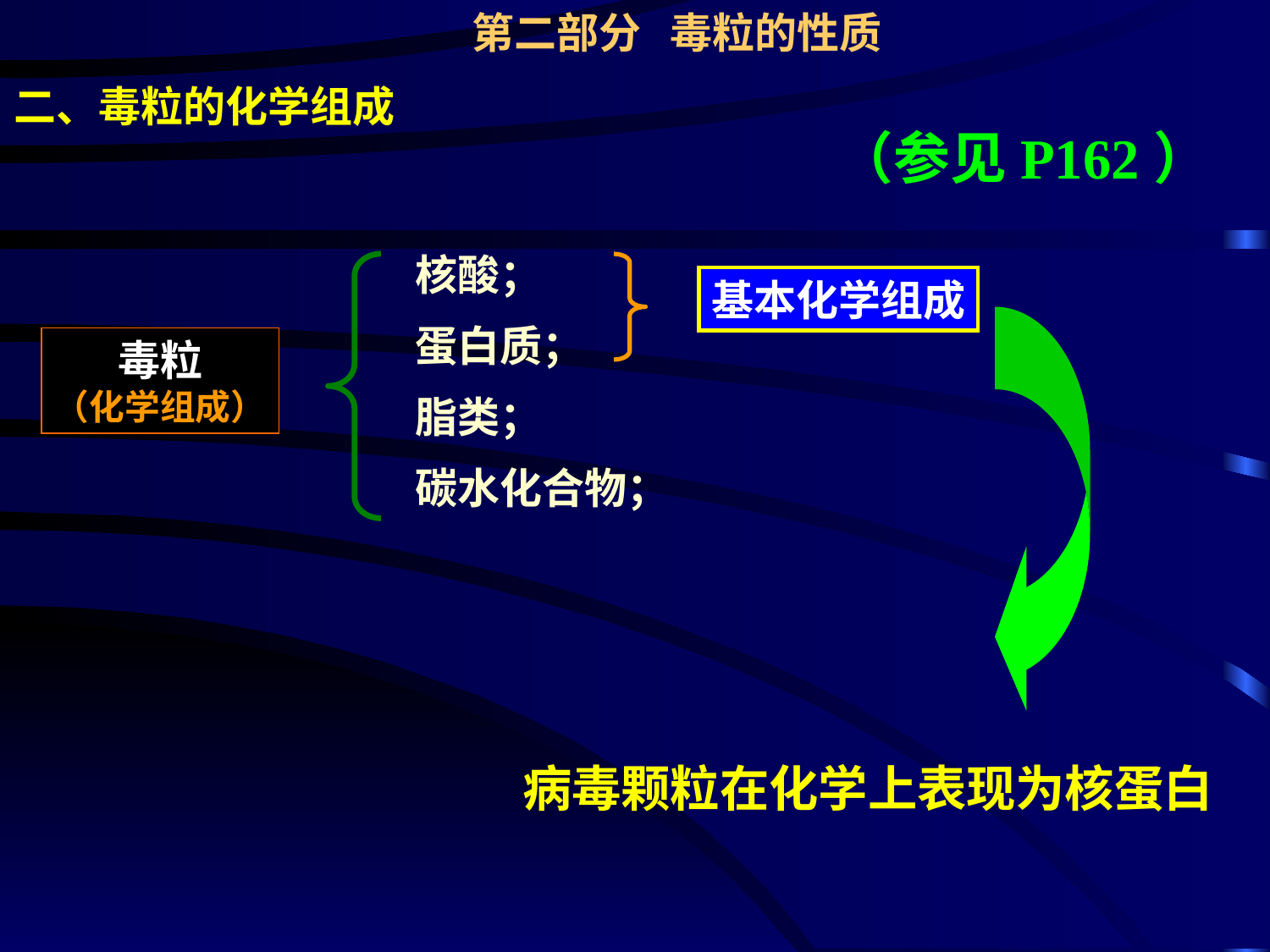

第二部分   毒粒的性质
二、毒粒的化学组成
（参见P162）
核酸；
蛋白质；
脂类；
碳水化合物；

基本化学组成

毒粒
（化学组成）
病毒颗粒在化学上表现为核蛋白